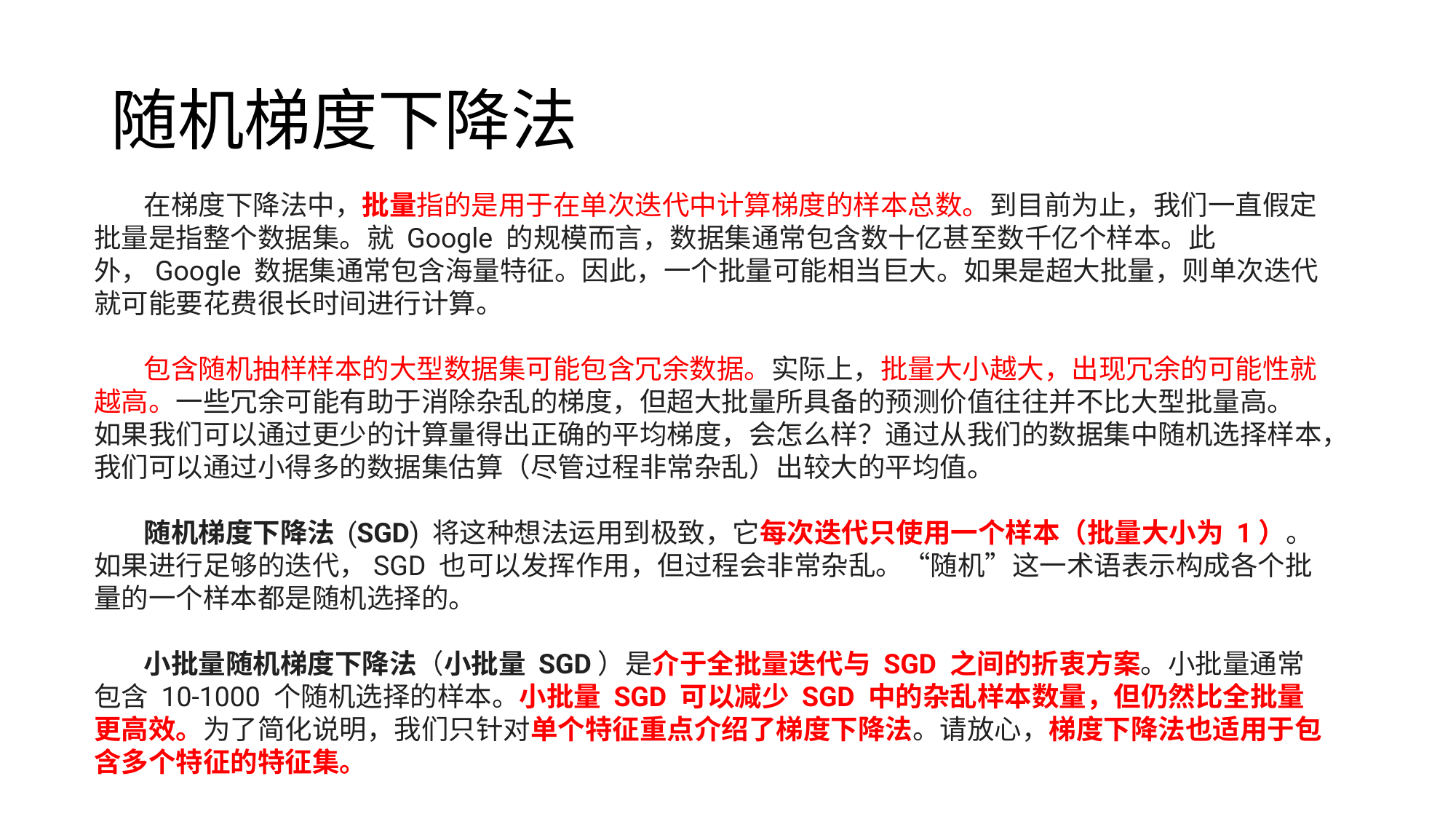

# 随机梯度下降法
       在梯度下降法中，批量指的是用于在单次迭代中计算梯度的样本总数。到目前为止，我们一直假定批量是指整个数据集。就 Google 的规模而言，数据集通常包含数十亿甚至数千亿个样本。此外，Google 数据集通常包含海量特征。因此，一个批量可能相当巨大。如果是超大批量，则单次迭代就可能要花费很长时间进行计算。

       包含随机抽样样本的大型数据集可能包含冗余数据。实际上，批量大小越大，出现冗余的可能性就越高。一些冗余可能有助于消除杂乱的梯度，但超大批量所具备的预测价值往往并不比大型批量高。
如果我们可以通过更少的计算量得出正确的平均梯度，会怎么样？通过从我们的数据集中随机选择样本，我们可以通过小得多的数据集估算（尽管过程非常杂乱）出较大的平均值。

       随机梯度下降法 (SGD) 将这种想法运用到极致，它每次迭代只使用一个样本（批量大小为 1）。如果进行足够的迭代，SGD 也可以发挥作用，但过程会非常杂乱。“随机”这一术语表示构成各个批量的一个样本都是随机选择的。

       小批量随机梯度下降法（小批量 SGD）是介于全批量迭代与 SGD 之间的折衷方案。小批量通常包含 10-1000 个随机选择的样本。小批量 SGD 可以减少 SGD 中的杂乱样本数量，但仍然比全批量更高效。为了简化说明，我们只针对单个特征重点介绍了梯度下降法。请放心，梯度下降法也适用于包含多个特征的特征集。